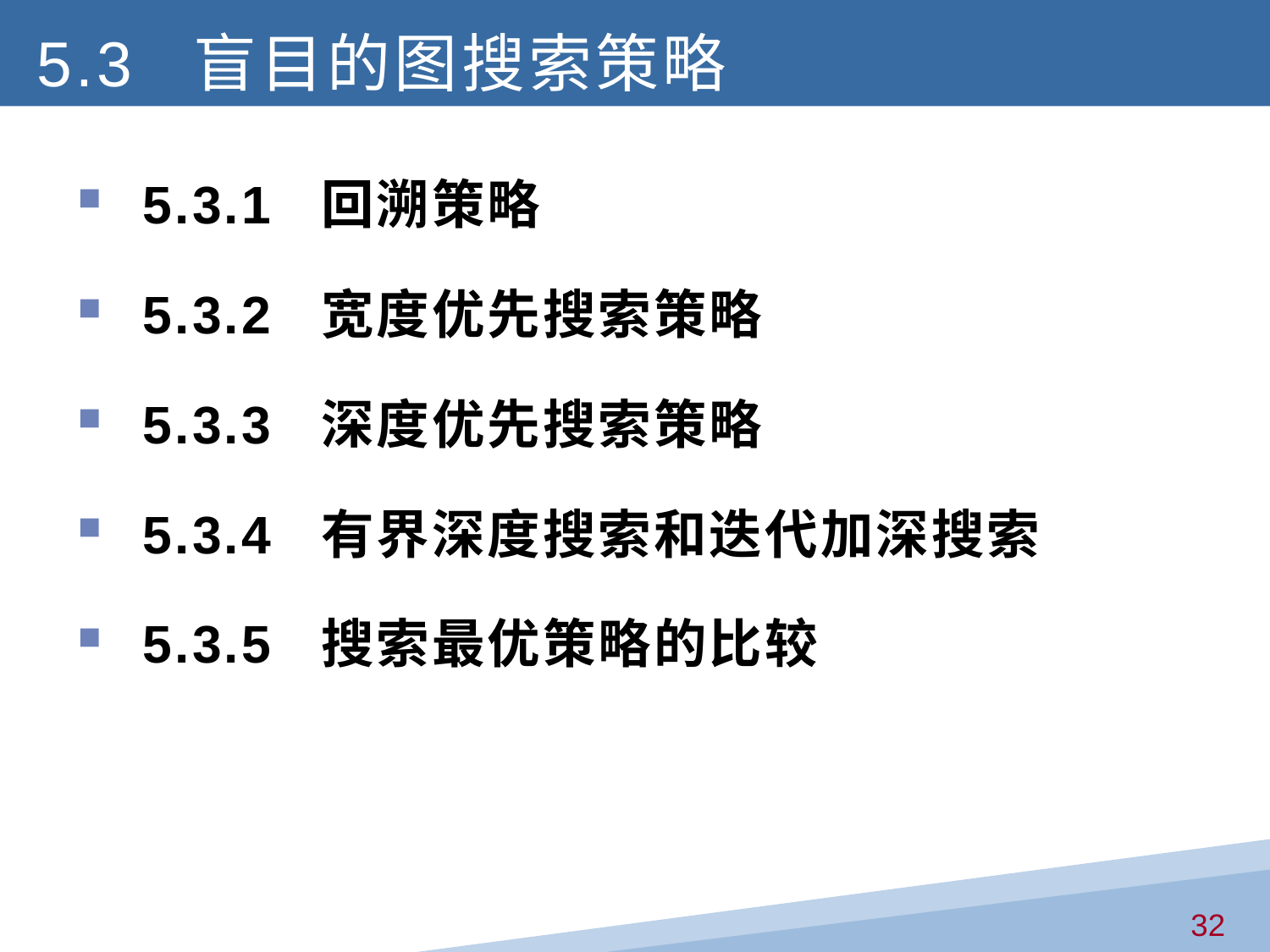

5.3  盲目的图搜索策略
5.3.1  回溯策略
5.3.2  宽度优先搜索策略
5.3.3  深度优先搜索策略
5.3.4  有界深度搜索和迭代加深搜索
5.3.5  搜索最优策略的比较

32